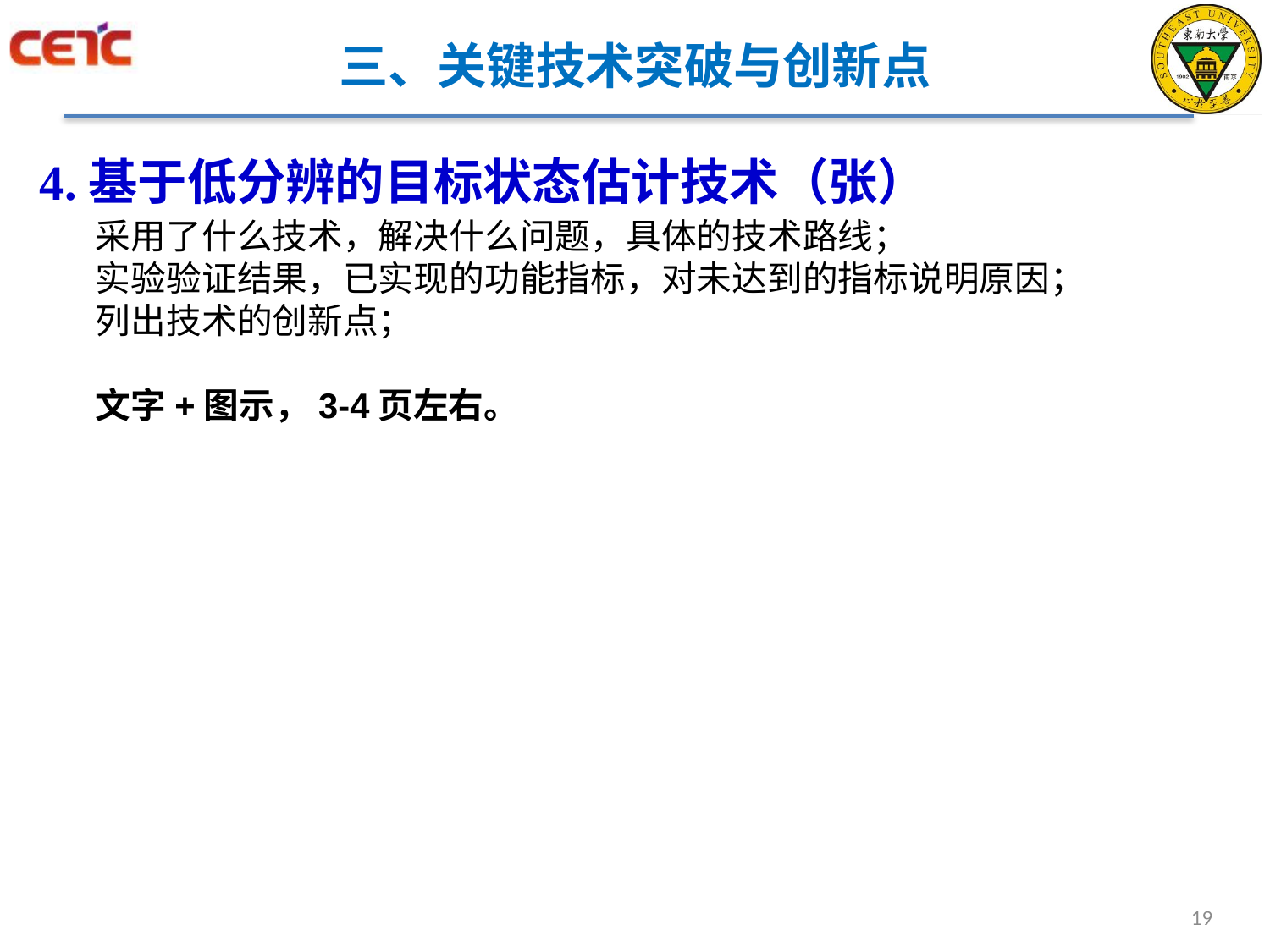

# 三、关键技术突破与创新点
4.基于低分辨的目标状态估计技术（张）

采用了什么技术，解决什么问题，具体的技术路线；
实验验证结果，已实现的功能指标，对未达到的指标说明原因；
列出技术的创新点；

文字+图示，3-4页左右。
19